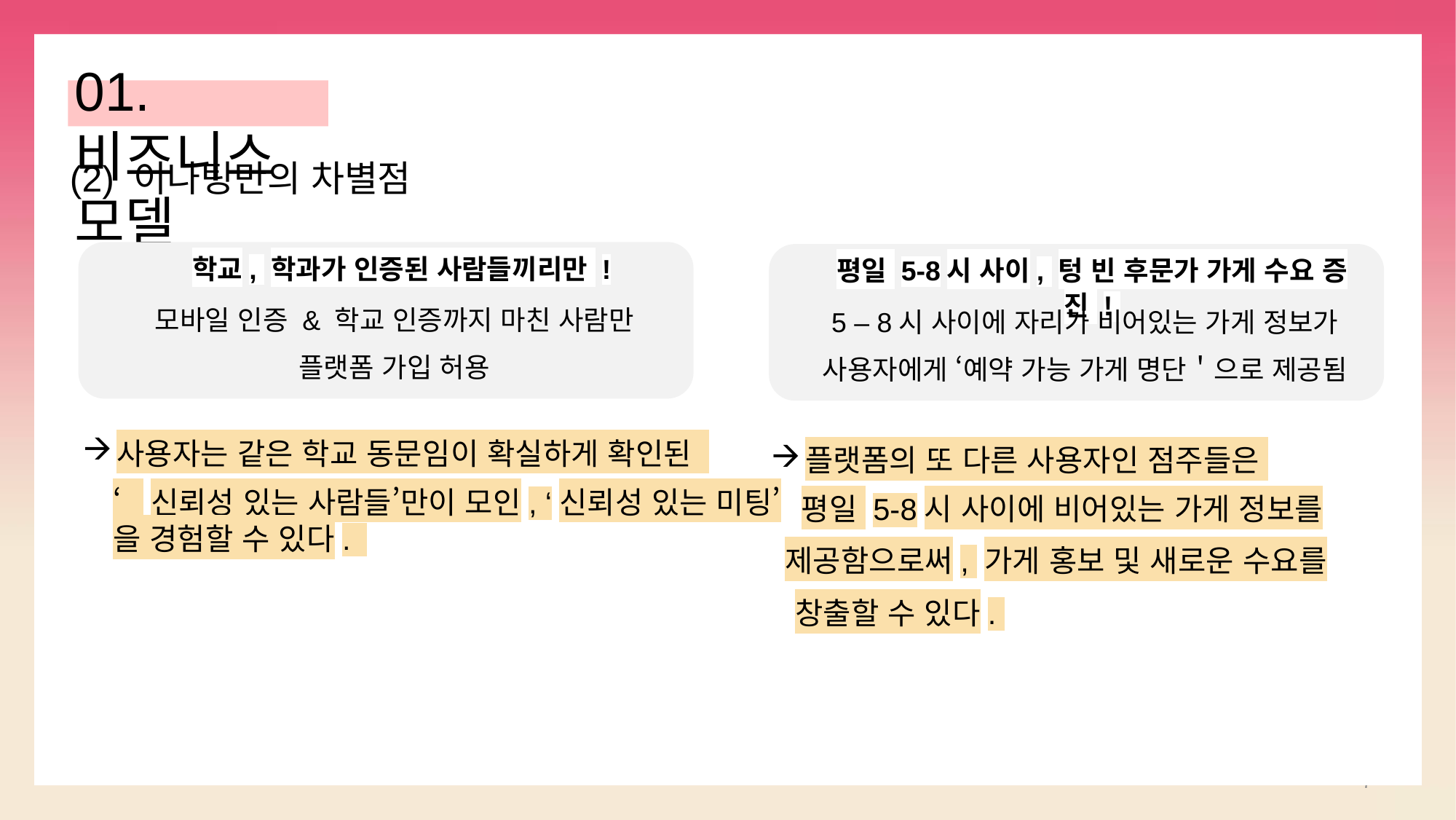

01. 비즈니스모델

(2) 이나팅만의 차별점

학교, 학과가 인증된 사람들끼리만 !
모바일 인증 & 학교 인증까지 마친 사람만
플랫폼 가입 허용

평일 5-8시 사이, 텅 빈 후문가 가게 수요 증진 !
5 – 8시 사이에 자리가 비어있는 가게 정보가
사용자에게 ‘예약 가능 가게 명단＇으로 제공됨

사용자는 같은 학교 동문임이 확실하게 확인된
‘신뢰성 있는 사람들’만이 모인, ‘신뢰성 있는 미팅’
을 경험할 수 있다.
플랫폼의 또 다른 사용자인 점주들은
평일 5-8시 사이에 비어있는 가게 정보를
제공함으로써, 가게 홍보 및 새로운 수요를
창출할 수 있다.
7